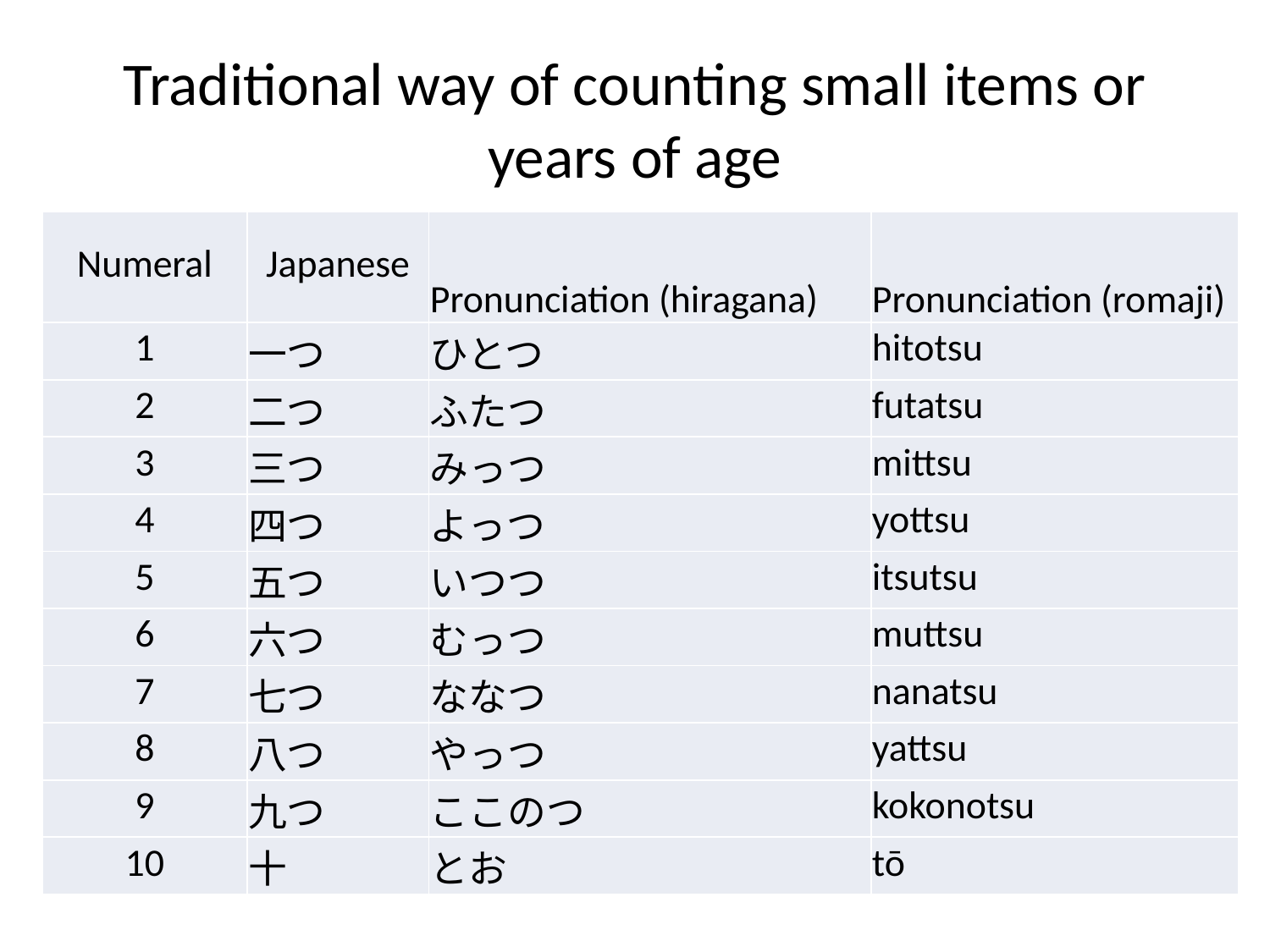

# Traditional way of counting small items or years of age
| Numeral | Japanese | Pronunciation (hiragana) | Pronunciation (romaji) |
| --- | --- | --- | --- |
| 1 | 一つ | ひとつ | hitotsu |
| 2 | 二つ | ふたつ | futatsu |
| 3 | 三つ | みっつ | mittsu |
| 4 | 四つ | よっつ | yottsu |
| 5 | 五つ | いつつ | itsutsu |
| 6 | 六つ | むっつ | muttsu |
| 7 | 七つ | ななつ | nanatsu |
| 8 | 八つ | やっつ | yattsu |
| 9 | 九つ | ここのつ | kokonotsu |
| 10 | 十 | とお | tō |